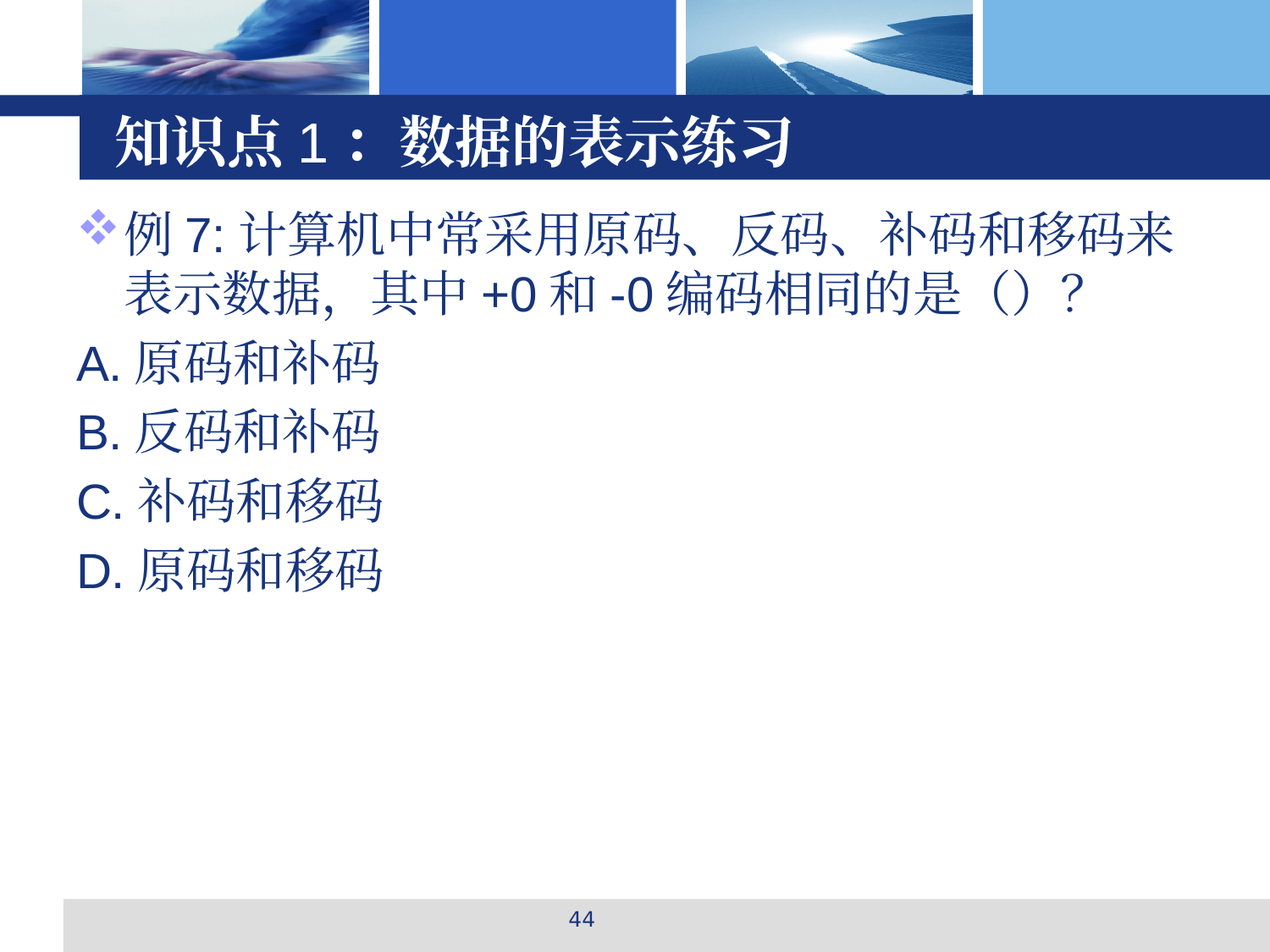

# 知识点1：数据的表示练习
例7:计算机中常采用原码、反码、补码和移码来表示数据，其中+0和-0编码相同的是（）？
A.原码和补码
B.反码和补码
C.补码和移码
D.原码和移码
44